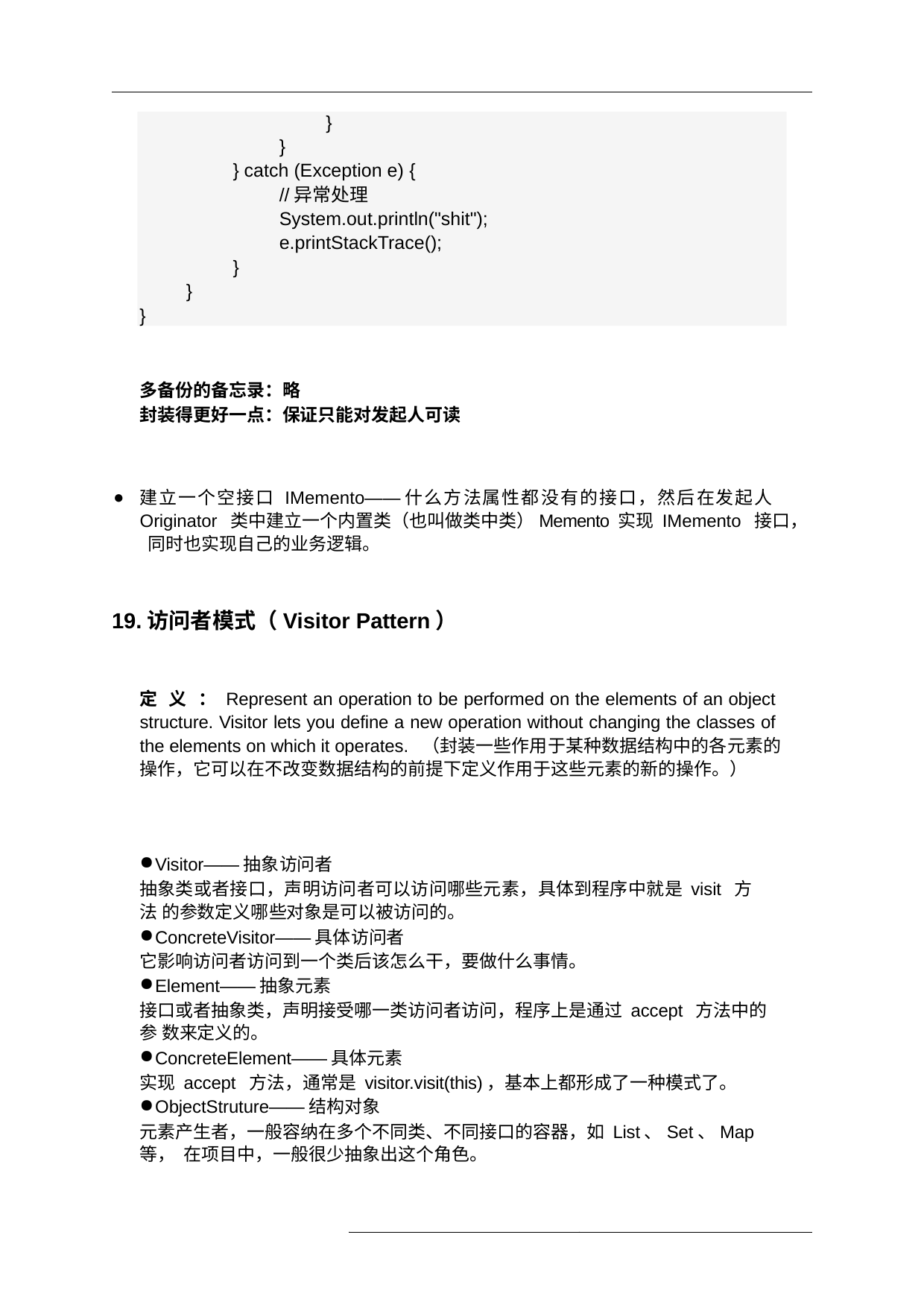

}
}
} catch (Exception e) {
//异常处理 System.out.println("shit");  e.printStackTrace();
}
}
}
多备份的备忘录：略
封装得更好一点：保证只能对发起人可读
建立一个空接口 IMemento——什么方法属性都没有的接口，然后在发起人 Originator 类中建立一个内置类（也叫做类中类）Memento 实现 IMemento 接口，  同时也实现自己的业务逻辑。

19.访问者模式（Visitor Pattern）

定 义 ： Represent an operation to be performed on the elements of an object  structure. Visitor lets you define a new operation without changing the classes of  the elements on which it operates. （封装一些作用于某种数据结构中的各元素的 操作，它可以在不改变数据结构的前提下定义作用于这些元素的新的操作。）
Visitor——抽象访问者
抽象类或者接口，声明访问者可以访问哪些元素，具体到程序中就是 visit 方法 的参数定义哪些对象是可以被访问的。
ConcreteVisitor——具体访问者
它影响访问者访问到一个类后该怎么干，要做什么事情。
Element——抽象元素
接口或者抽象类，声明接受哪一类访问者访问，程序上是通过 accept 方法中的参 数来定义的。
ConcreteElement——具体元素
实现 accept 方法，通常是 visitor.visit(this)，基本上都形成了一种模式了。
ObjectStruture——结构对象
元素产生者，一般容纳在多个不同类、不同接口的容器，如 List、Set、Map 等，  在项目中，一般很少抽象出这个角色。